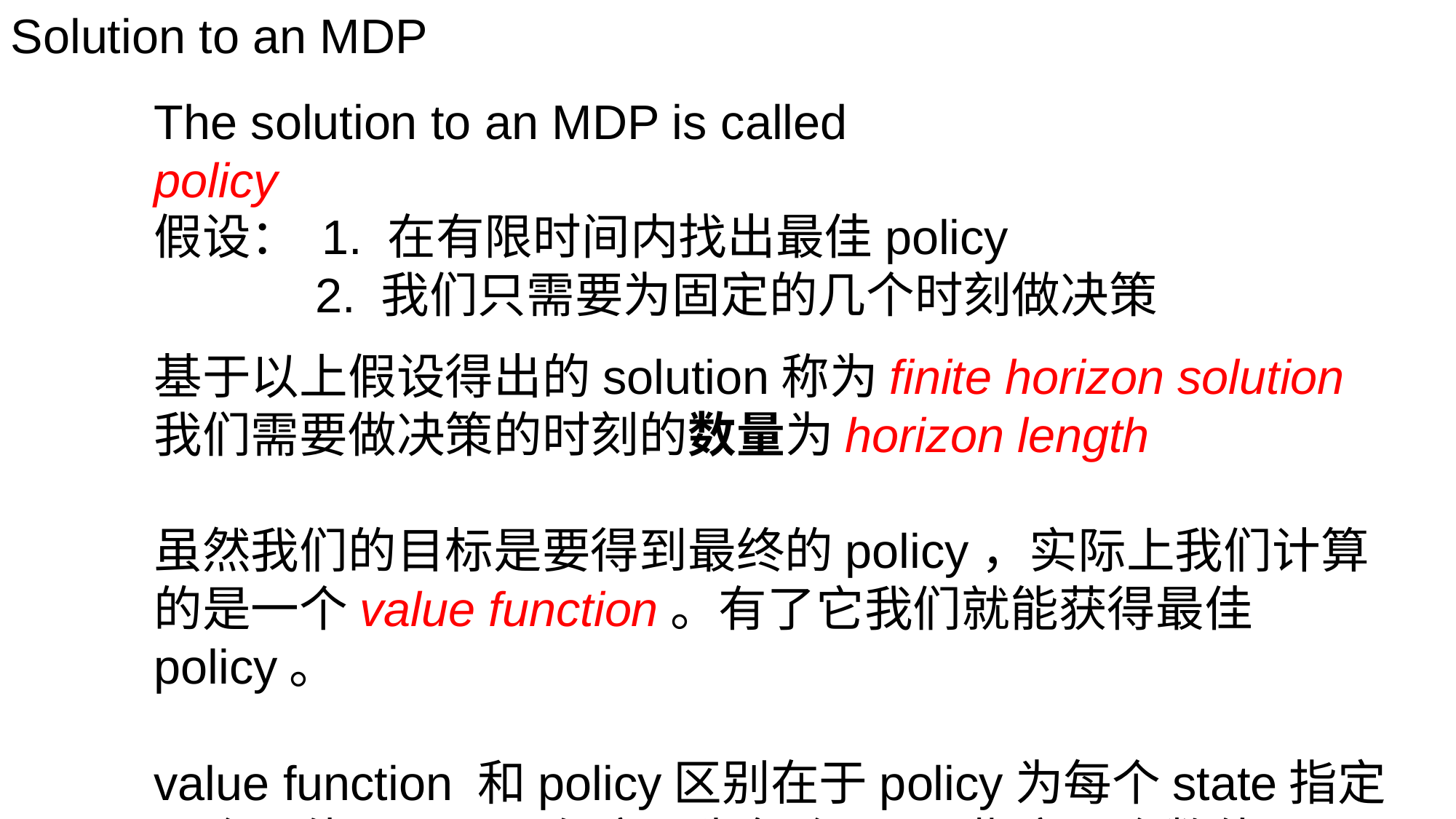

Solution to an MDP
The solution to an MDP is called policy
假设： 1. 在有限时间内找出最佳policy
            2. 我们只需要为固定的几个时刻做决策
基于以上假设得出的solution称为finite horizon solution
我们需要做决策的时刻的数量为horizon length
虽然我们的目标是要得到最终的policy，实际上我们计算的是一个value function。有了它我们就能获得最佳policy。

value function 和policy区别在于policy为每个state指定一个最佳action，但它是为每个state指定一个数值。